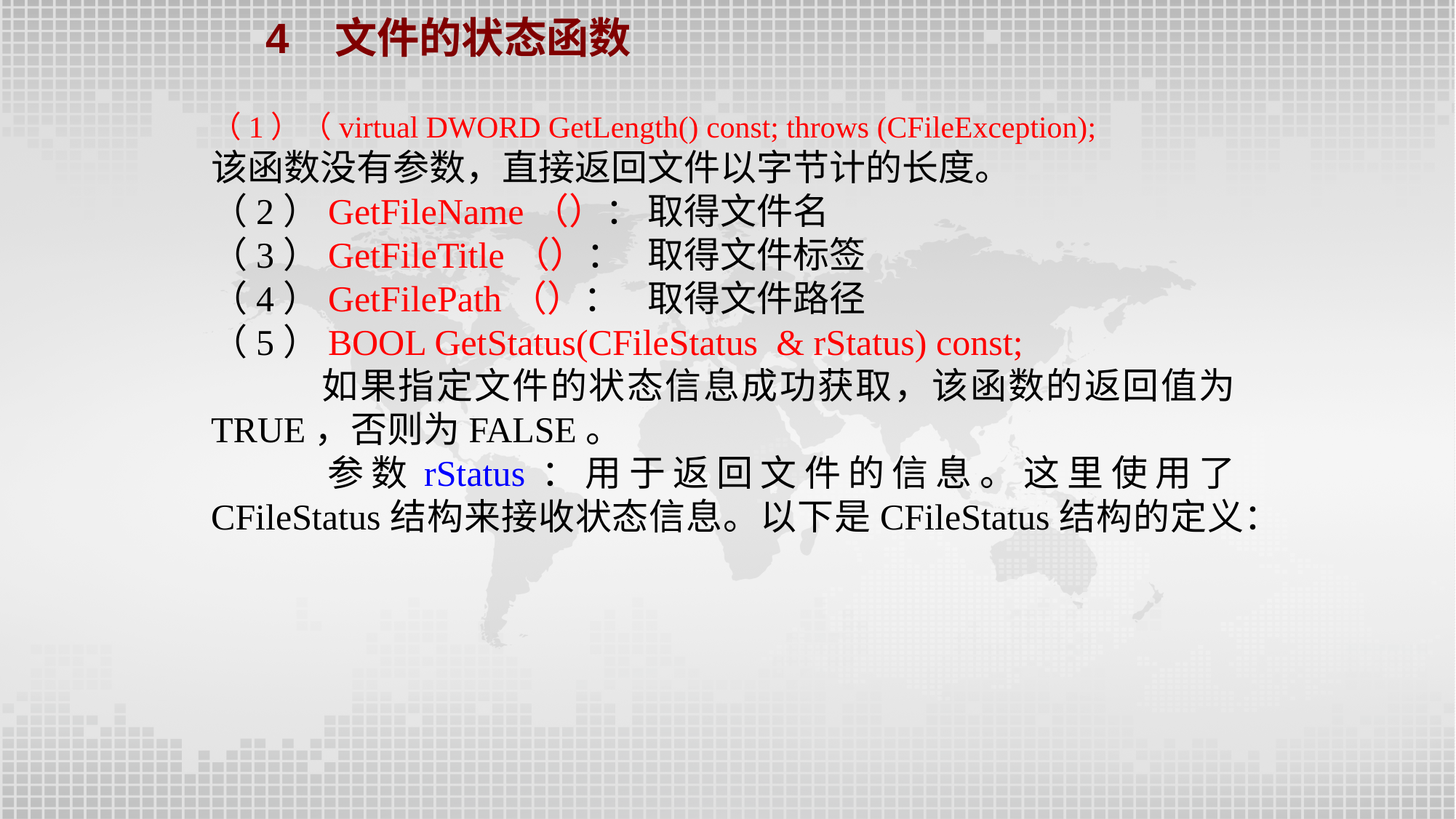

4   文件的状态函数
（1）（virtual DWORD GetLength() const; throws (CFileException);
该函数没有参数，直接返回文件以字节计的长度。
（2）GetFileName（）：	取得文件名
（3）GetFileTitle（）：	取得文件标签
（4）GetFilePath（）：	取得文件路径
（5）BOOL GetStatus(CFileStatus  & rStatus) const;
	如果指定文件的状态信息成功获取，该函数的返回值为TRUE，否则为FALSE。
	参数rStatus：用于返回文件的信息。这里使用了CFileStatus结构来接收状态信息。以下是CFileStatus结构的定义：